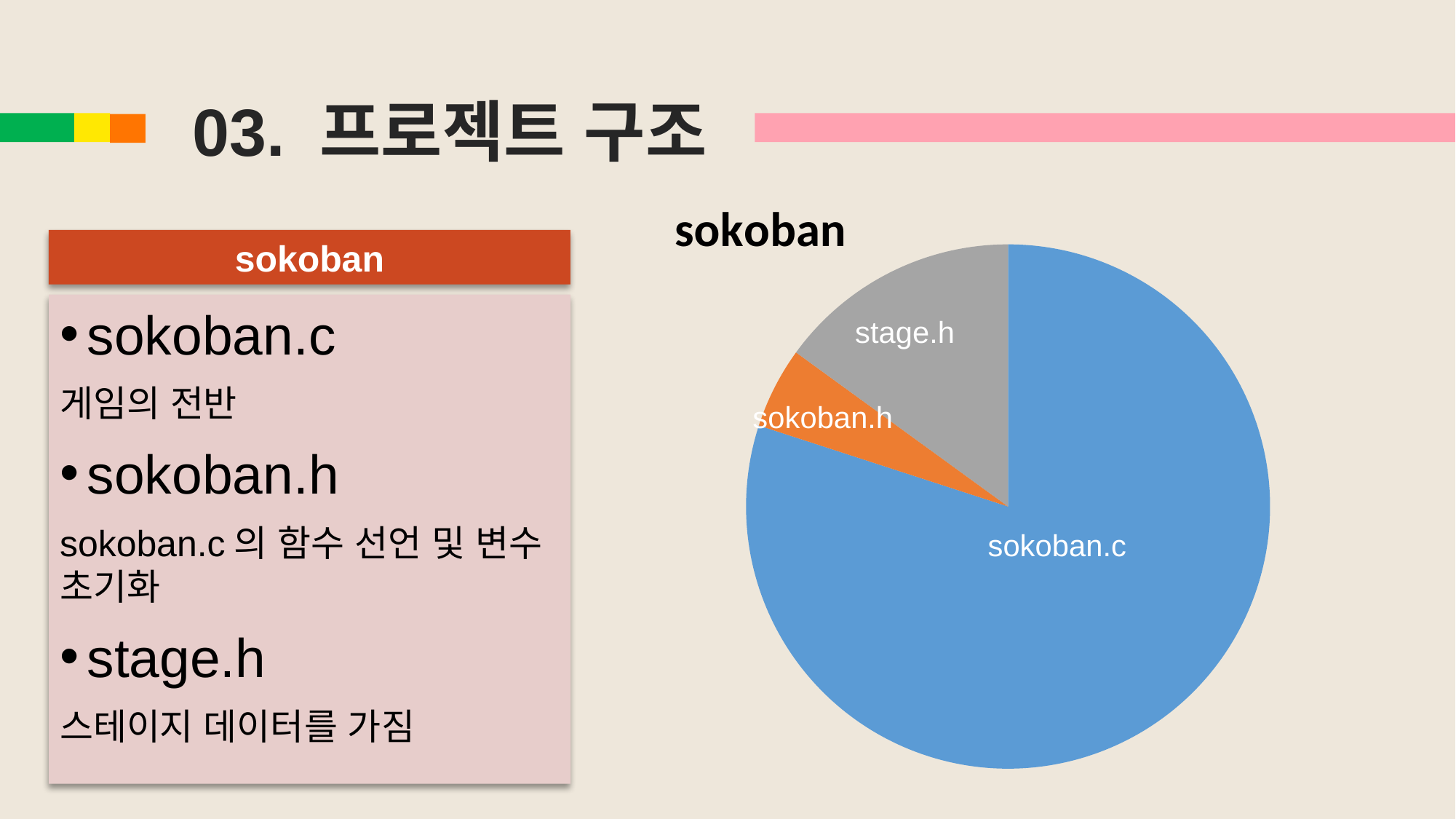

03. 프로젝트 구조

### Chart: sokoban

| Category | sokoban |
|---|---|
| sokoban.c | 8.0 |
| sokoban.h | 0.5 |
| stage.h | 1.5 |
sokoban
sokoban.c
게임의 전반
sokoban.h
sokoban.c의 함수 선언 및 변수 초기화
stage.h
스테이지 데이터를 가짐

stage.h
sokoban.h
sokoban.c